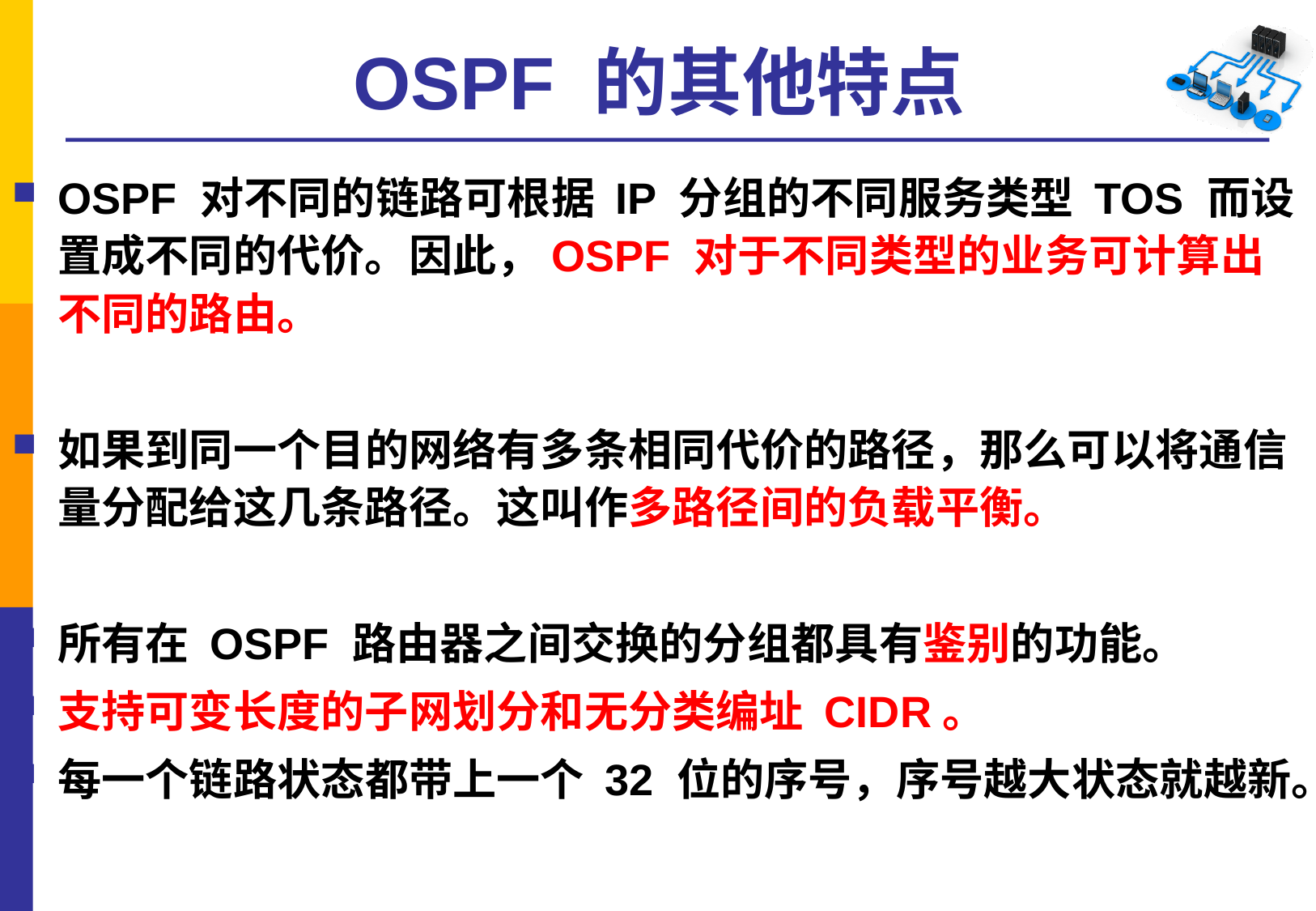

# OSPF 的其他特点
OSPF 对不同的链路可根据 IP 分组的不同服务类型 TOS 而设置成不同的代价。因此，OSPF 对于不同类型的业务可计算出不同的路由。

如果到同一个目的网络有多条相同代价的路径，那么可以将通信量分配给这几条路径。这叫作多路径间的负载平衡。

所有在 OSPF 路由器之间交换的分组都具有鉴别的功能。
支持可变长度的子网划分和无分类编址 CIDR。
每一个链路状态都带上一个 32 位的序号，序号越大状态就越新。